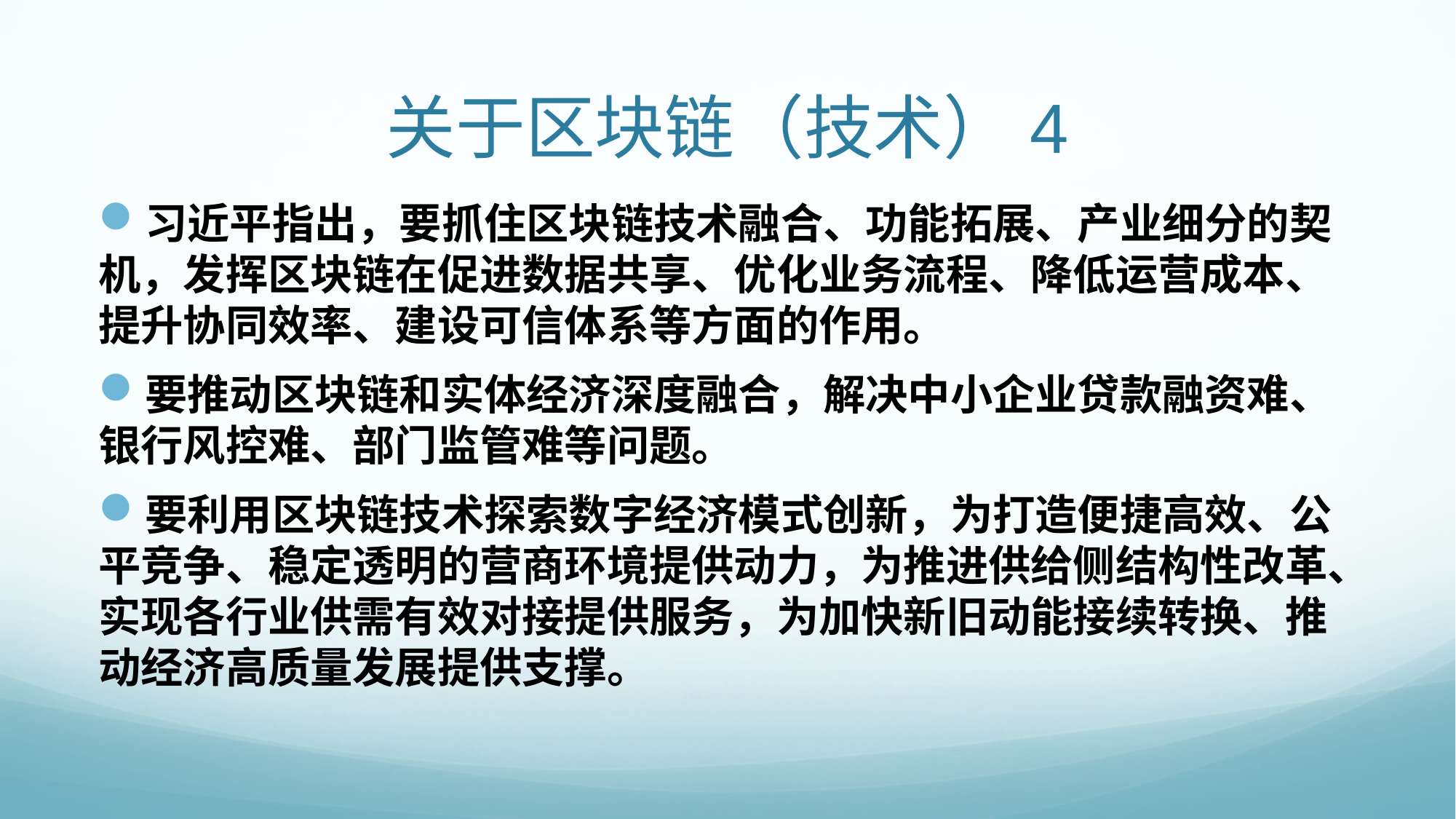

# 关于区块链（技术）4
习近平指出，要抓住区块链技术融合、功能拓展、产业细分的契机，发挥区块链在促进数据共享、优化业务流程、降低运营成本、提升协同效率、建设可信体系等方面的作用。
要推动区块链和实体经济深度融合，解决中小企业贷款融资难、银行风控难、部门监管难等问题。
要利用区块链技术探索数字经济模式创新，为打造便捷高效、公平竞争、稳定透明的营商环境提供动力，为推进供给侧结构性改革、实现各行业供需有效对接提供服务，为加快新旧动能接续转换、推动经济高质量发展提供支撑。